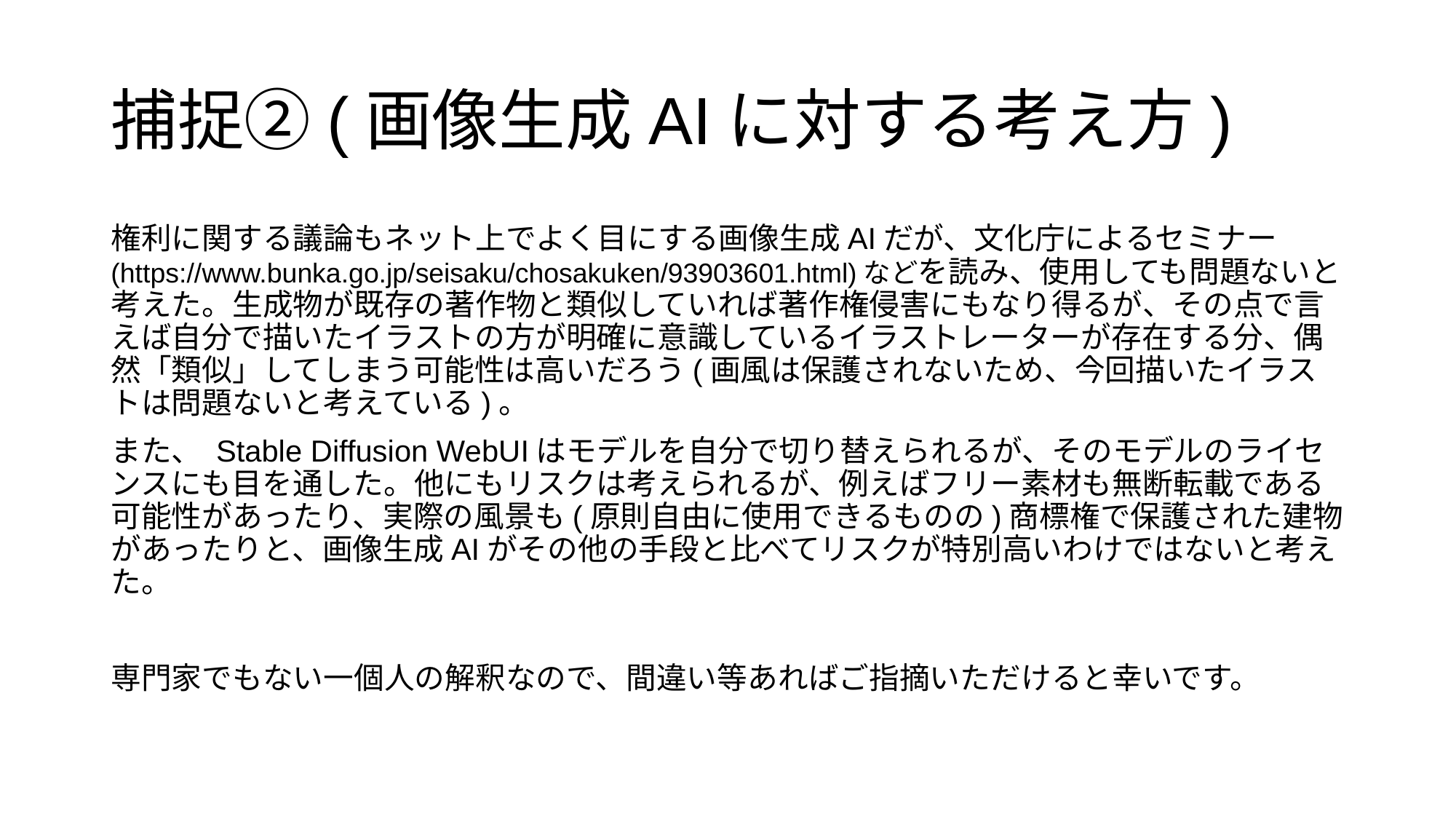

# 捕捉②(画像生成AIに対する考え方)
権利に関する議論もネット上でよく目にする画像生成AIだが、文化庁によるセミナー(https://www.bunka.go.jp/seisaku/chosakuken/93903601.html)などを読み、使用しても問題ないと考えた。生成物が既存の著作物と類似していれば著作権侵害にもなり得るが、その点で言えば自分で描いたイラストの方が明確に意識しているイラストレーターが存在する分、偶然「類似」してしまう可能性は高いだろう(画風は保護されないため、今回描いたイラストは問題ないと考えている)。
また、 Stable Diffusion WebUIはモデルを自分で切り替えられるが、そのモデルのライセンスにも目を通した。他にもリスクは考えられるが、例えばフリー素材も無断転載である可能性があったり、実際の風景も(原則自由に使用できるものの)商標権で保護された建物があったりと、画像生成AIがその他の手段と比べてリスクが特別高いわけではないと考えた。

専門家でもない一個人の解釈なので、間違い等あればご指摘いただけると幸いです。